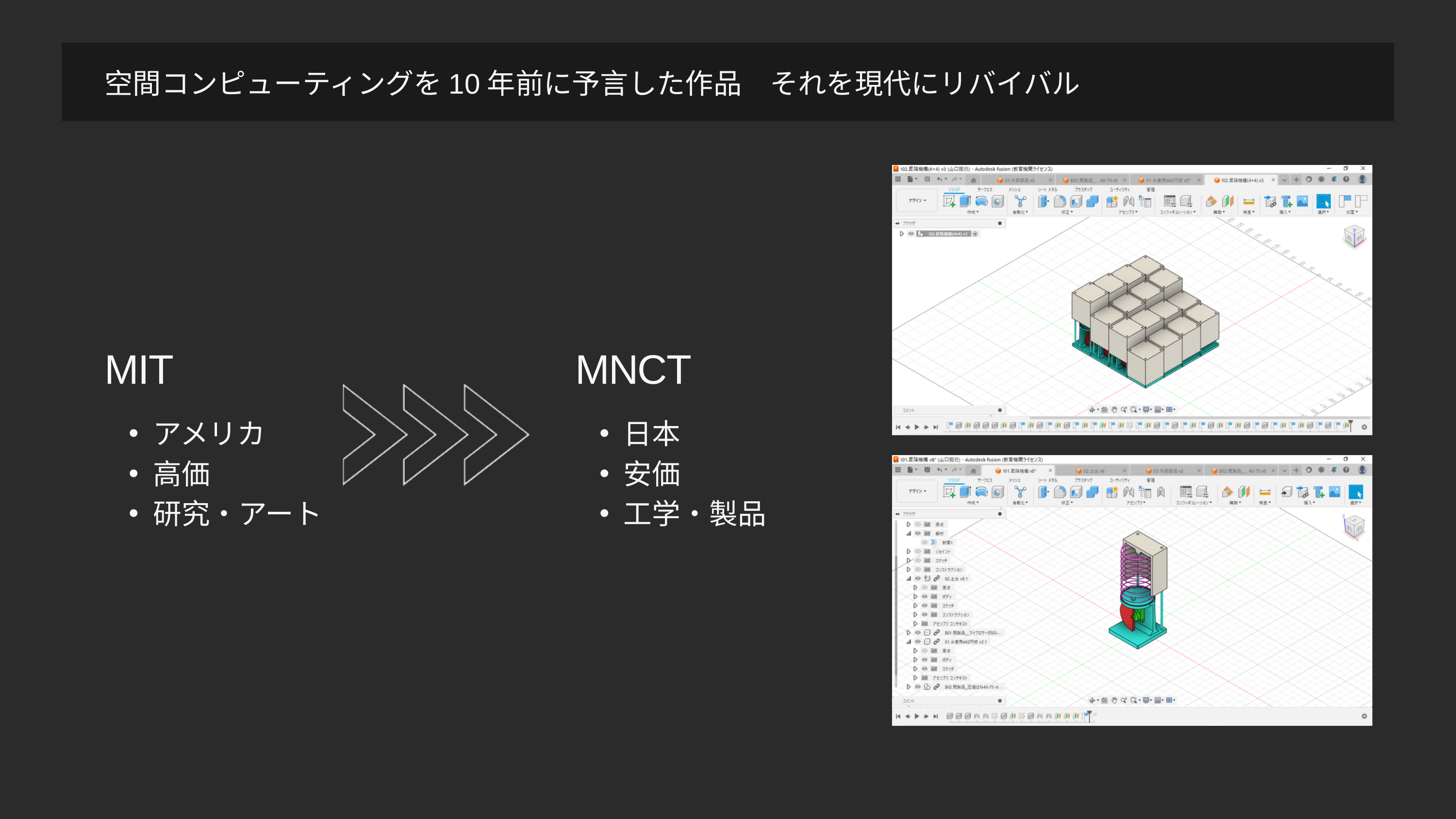

空間コンピューティングを10年前に予言した作品　それを現代にリバイバル

MIT
MNCT

アメリカ
高価
研究・アート
日本
安価
工学・製品